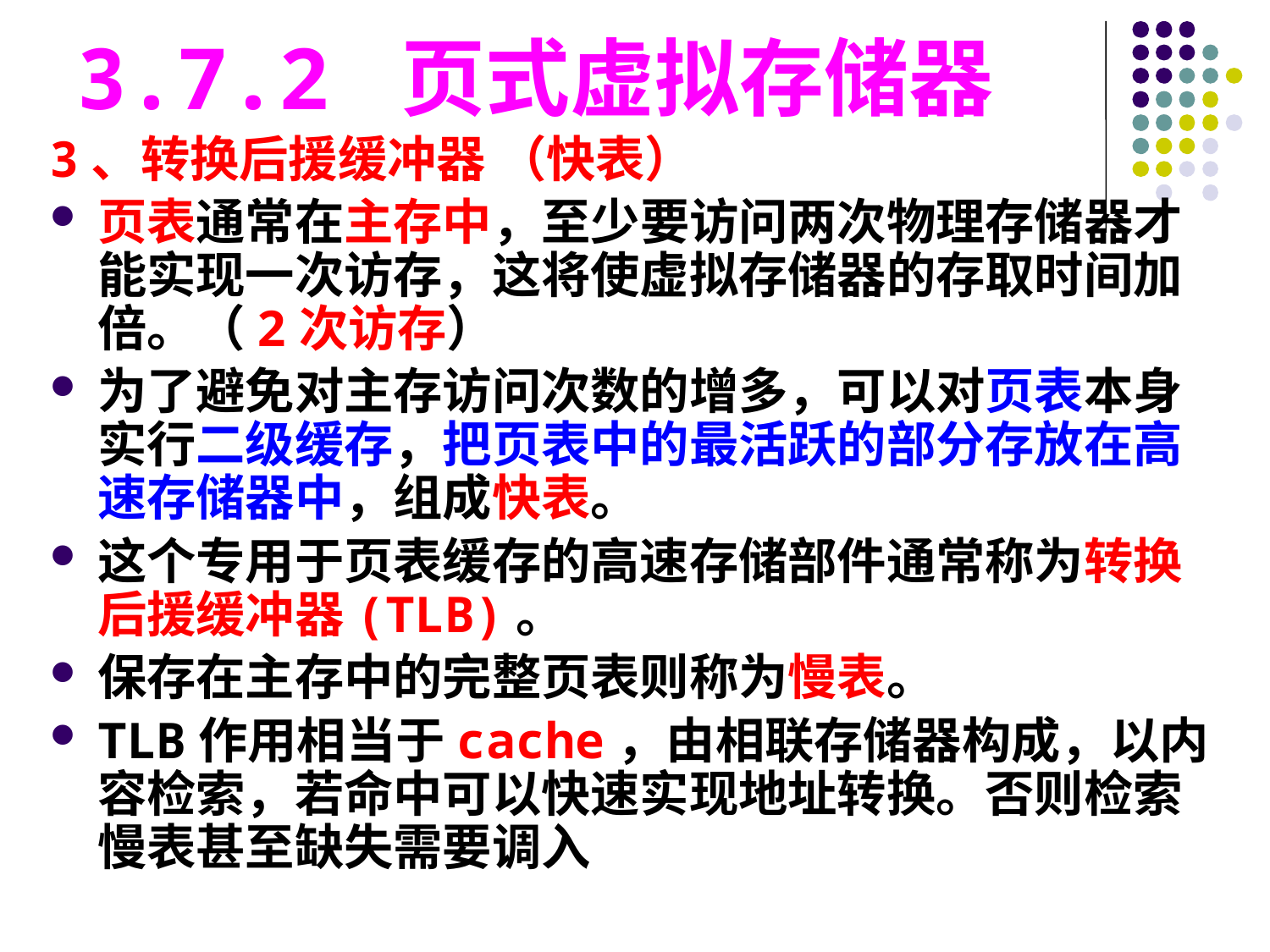

3.7.2 页式虚拟存储器
3、转换后援缓冲器 （快表）
页表通常在主存中，至少要访问两次物理存储器才能实现一次访存，这将使虚拟存储器的存取时间加倍。（2次访存）
为了避免对主存访问次数的增多，可以对页表本身实行二级缓存，把页表中的最活跃的部分存放在高速存储器中，组成快表。
这个专用于页表缓存的高速存储部件通常称为转换后援缓冲器(TLB)。
保存在主存中的完整页表则称为慢表。
TLB作用相当于cache，由相联存储器构成，以内容检索，若命中可以快速实现地址转换。否则检索慢表甚至缺失需要调入
# 97